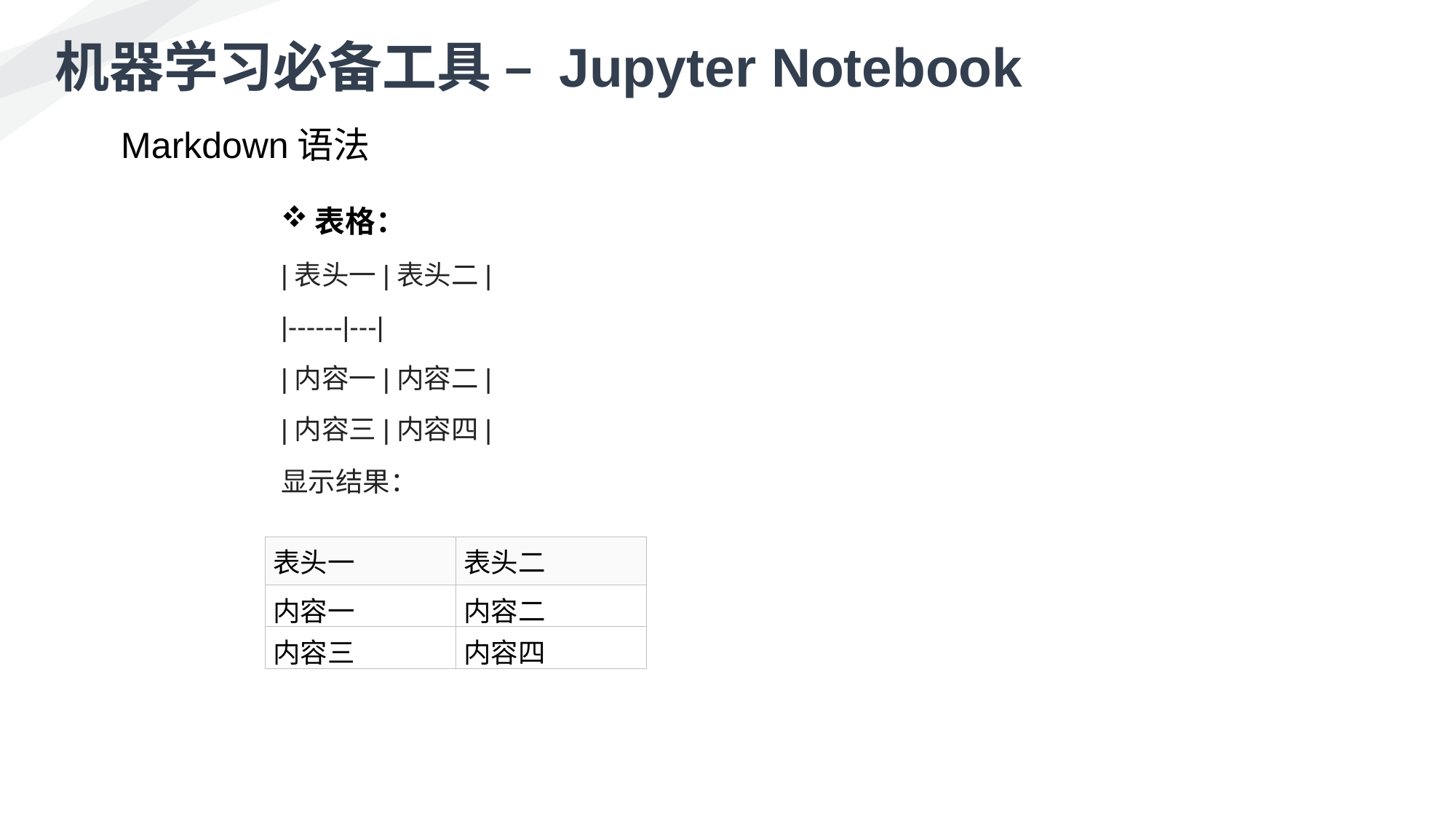

机器学习必备工具 – Jupyter Notebook

Markdown语法
表格：
|表头一|表头二|
|------|---|
|内容一|内容二|
|内容三|内容四|
显示结果：
| 表头一 | 表头二 |
| --- | --- |
| 内容一 | 内容二 |
| 内容三 | 内容四 |